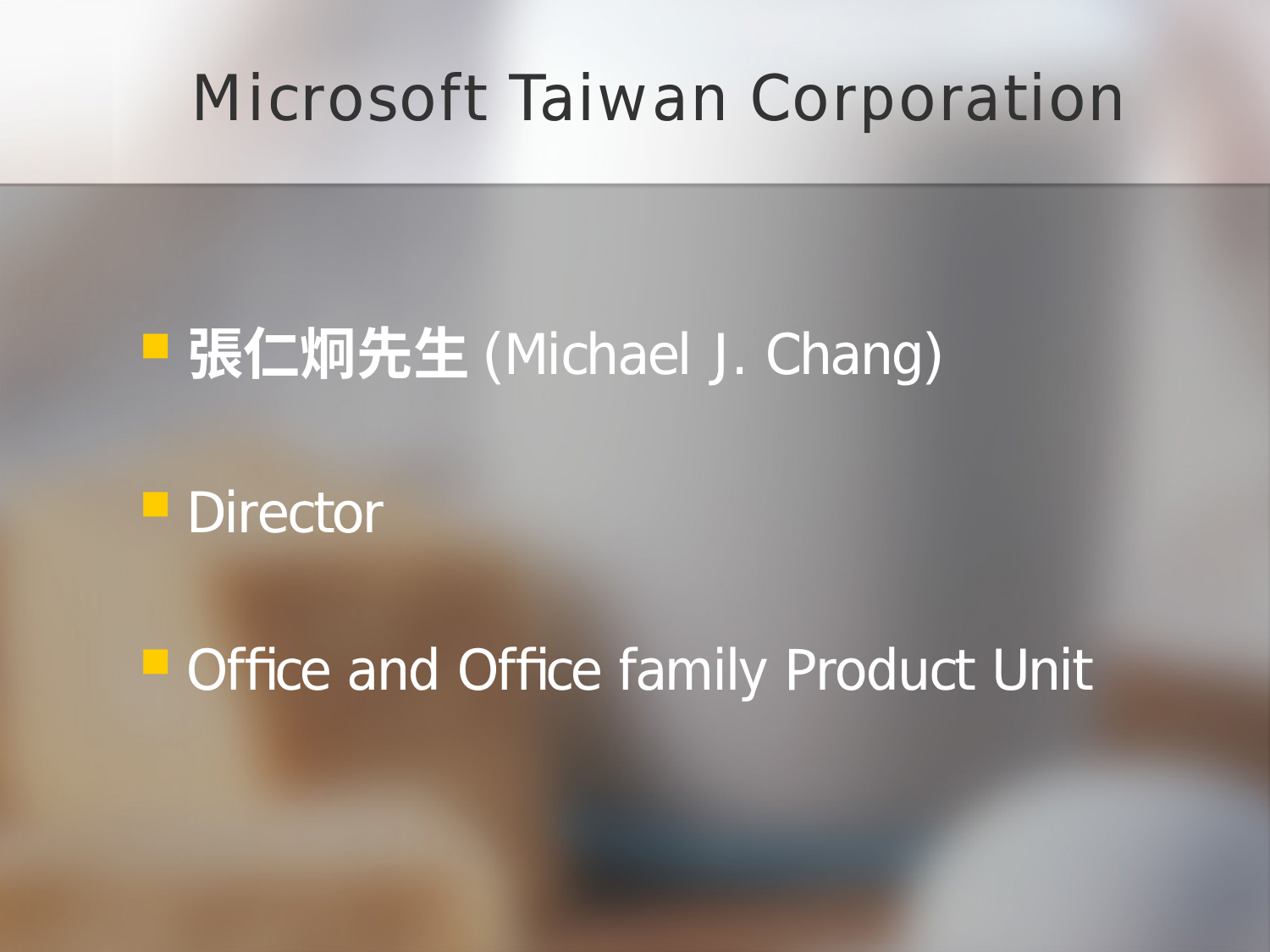

# Microsoft Taiwan Corporation

張仁炯先生(Michael J. Chang)

Director

Office and Office family Product Unit